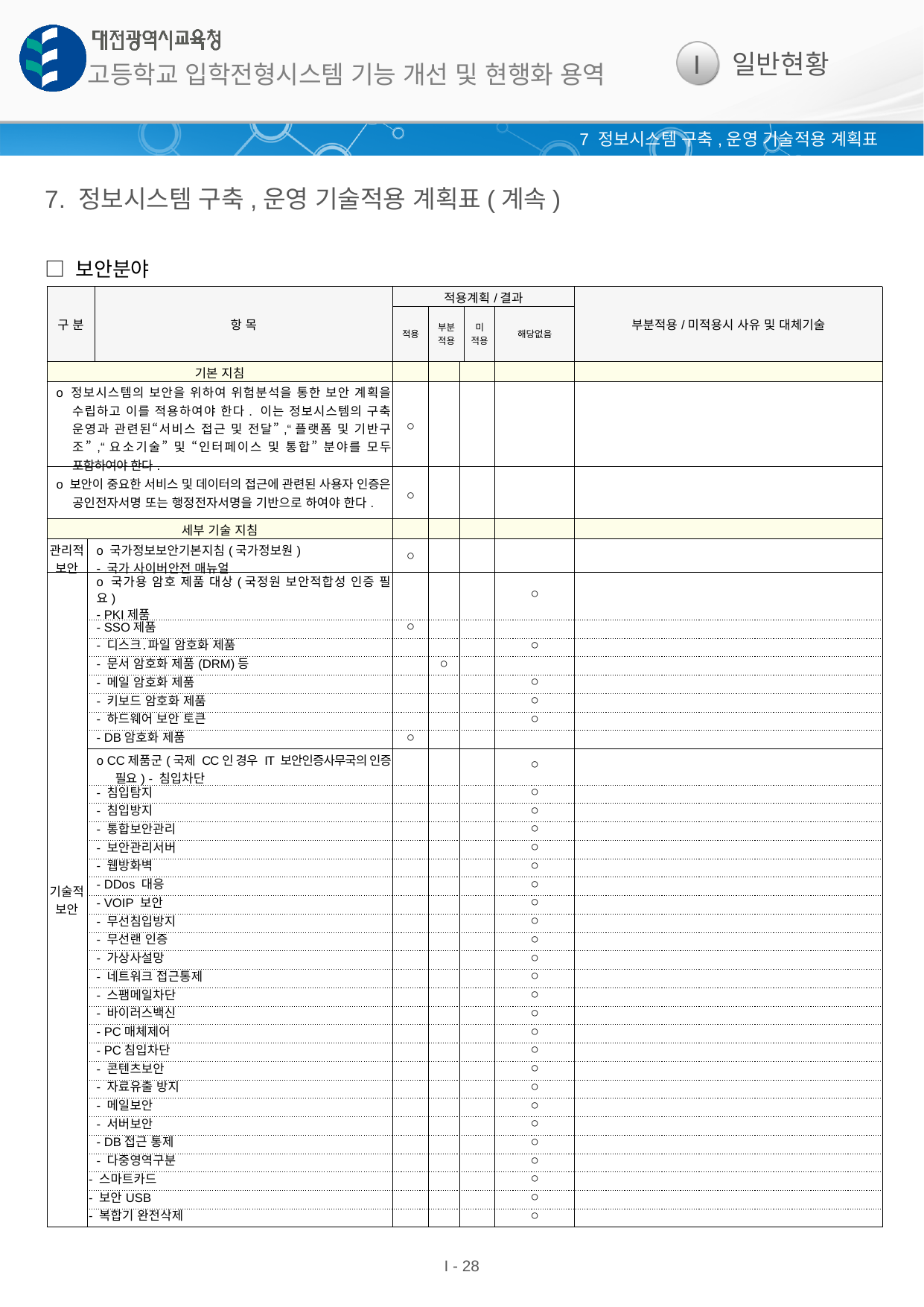

7 정보시스템 구축,운영 기술적용 계획표
7. 정보시스템 구축,운영 기술적용 계획표(계속)
□ 보안분야
| 구 분 |  | 항 목 | 적용계획/결과 |  |  |  |  | 부분적용/미적용시 사유 및 대체기술 |
| --- | --- | --- | --- | --- | --- | --- | --- | --- |
|  |  |  | 적용 | 부분 적용 |  | 미 적용 | 해당없음 |  |
| 기본 지침 |  |  |  |  |  |  |  |  |
| o 정보시스템의 보안을 위하여 위험분석을 통한 보안 계획을 수립하고 이를 적용하여야 한다. 이는 정보시스템의 구축 운영과 관련된“서비스 접근 및 전달”,“플랫폼 및 기반구조”,“요소기술” 및 “인터페이스 및 통합” 분야를 모두 포함하여야 한다. |  |  | ○ |  |  |  |  |  |
| o 보안이 중요한 서비스 및 데이터의 접근에 관련된 사용자 인증은 공인전자서명 또는 행정전자서명을 기반으로 하여야 한다. |  |  | ○ |  |  |  |  |  |
| 세부 기술 지침 |  |  |  |  |  |  |  |  |
| 관리적 보안 | o 국가정보보안기본지침(국가정보원) - 국가 사이버안전 매뉴얼 |  | ○ |  |  |  |  |  |
| 기술적 보안 | o 국가용 암호 제품 대상(국정원 보안적합성 인증 필요) - PKI제품 |  |  |  |  |  | ○ |  |
|  | - SSO제품 |  | ○ |  |  |  |  |  |
|  | - 디스크․파일 암호화 제품 |  |  |  |  |  | ○ |  |
|  | - 문서 암호화 제품(DRM)등 |  |  | ○ |  |  |  |  |
|  | - 메일 암호화 제품 |  |  |  |  |  | ○ |  |
|  | - 키보드 암호화 제품 |  |  |  |  |  | ○ |  |
|  | - 하드웨어 보안 토큰 |  |  |  |  |  | ○ |  |
|  | - DB암호화 제품 |  | ○ |  |  |  |  |  |
|  | o CC제품군(국제 CC인 경우 IT 보안인증사무국의 인증 필요) - 침입차단 |  |  |  |  |  | ○ |  |
|  | - 침입탐지 |  |  |  |  |  | ○ |  |
|  | - 침입방지 |  |  |  |  |  | ○ |  |
|  | - 통합보안관리 |  |  |  |  |  | ○ |  |
|  | - 보안관리서버 |  |  |  |  |  | ○ |  |
|  | - 웹방화벽 |  |  |  |  |  | ○ |  |
|  | - DDos 대응 |  |  |  |  |  | ○ |  |
|  | - VOIP 보안 |  |  |  |  |  | ○ |  |
|  | - 무선침입방지 |  |  |  |  |  | ○ |  |
|  | - 무선랜 인증 |  |  |  |  |  | ○ |  |
|  | - 가상사설망 |  |  |  |  |  | ○ |  |
|  | - 네트워크 접근통제 |  |  |  |  |  | ○ |  |
|  | - 스팸메일차단 |  |  |  |  |  | ○ |  |
|  | - 바이러스백신 |  |  |  |  |  | ○ |  |
|  | - PC매체제어 |  |  |  |  |  | ○ |  |
|  | - PC침입차단 |  |  |  |  |  | ○ |  |
|  | - 콘텐츠보안 |  |  |  |  |  | ○ |  |
|  | - 자료유출 방지 |  |  |  |  |  | ○ |  |
|  | - 메일보안 |  |  |  |  |  | ○ |  |
|  | - 서버보안 |  |  |  |  |  | ○ |  |
|  | - DB접근 통제 |  |  |  |  |  | ○ |  |
|  | - 다중영역구분 |  |  |  |  |  | ○ |  |
|  | - 스마트카드 |  |  |  |  |  | ○ |  |
|  | - 보안USB |  |  |  |  |  | ○ |  |
|  | - 복합기 완전삭제 |  |  |  |  |  | ○ |  |